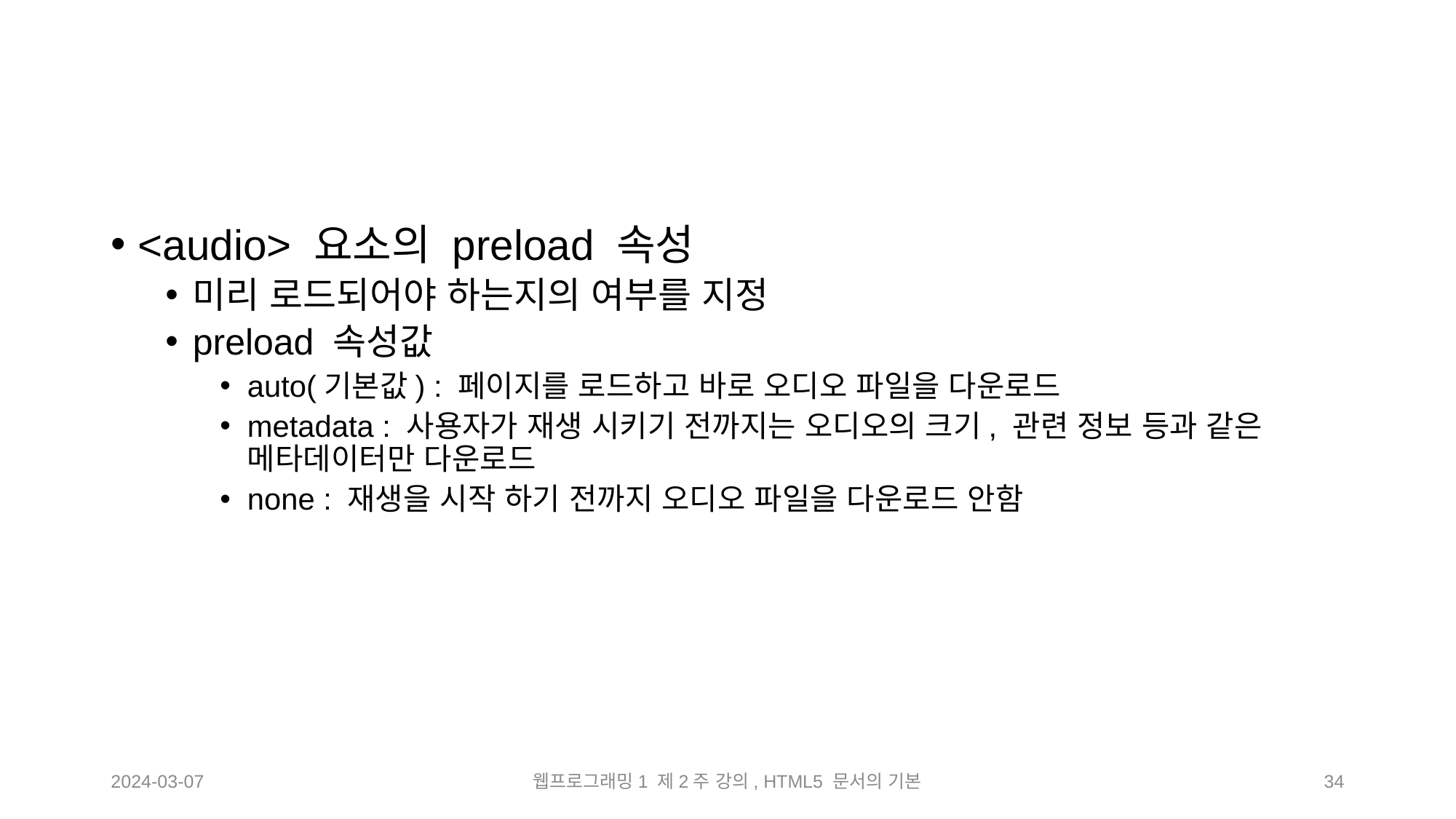

#
<audio> 요소의 preload 속성
미리 로드되어야 하는지의 여부를 지정
preload 속성값
auto(기본값) : 페이지를 로드하고 바로 오디오 파일을 다운로드
metadata : 사용자가 재생 시키기 전까지는 오디오의 크기, 관련 정보 등과 같은 메타데이터만 다운로드
none : 재생을 시작 하기 전까지 오디오 파일을 다운로드 안함

2024-03-07
웹프로그래밍1 제2주 강의, HTML5 문서의 기본
34